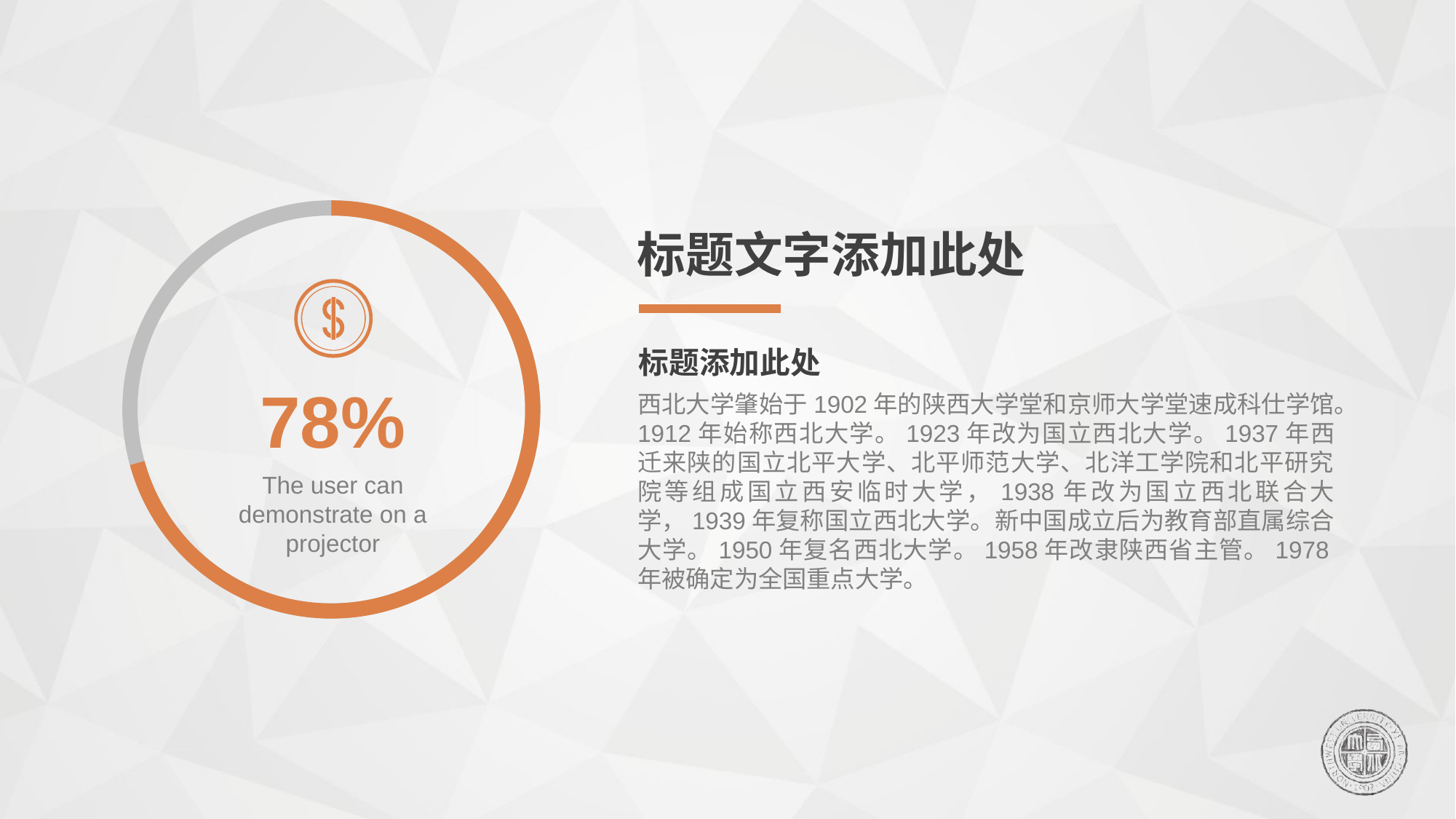

78%
The user can demonstrate on a projector
标题文字添加此处
标题添加此处
西北大学肇始于1902年的陕西大学堂和京师大学堂速成科仕学馆。1912年始称西北大学。1923年改为国立西北大学。1937年西迁来陕的国立北平大学、北平师范大学、北洋工学院和北平研究院等组成国立西安临时大学，1938年改为国立西北联合大学，1939年复称国立西北大学。新中国成立后为教育部直属综合大学。1950年复名西北大学。1958年改隶陕西省主管。1978年被确定为全国重点大学。